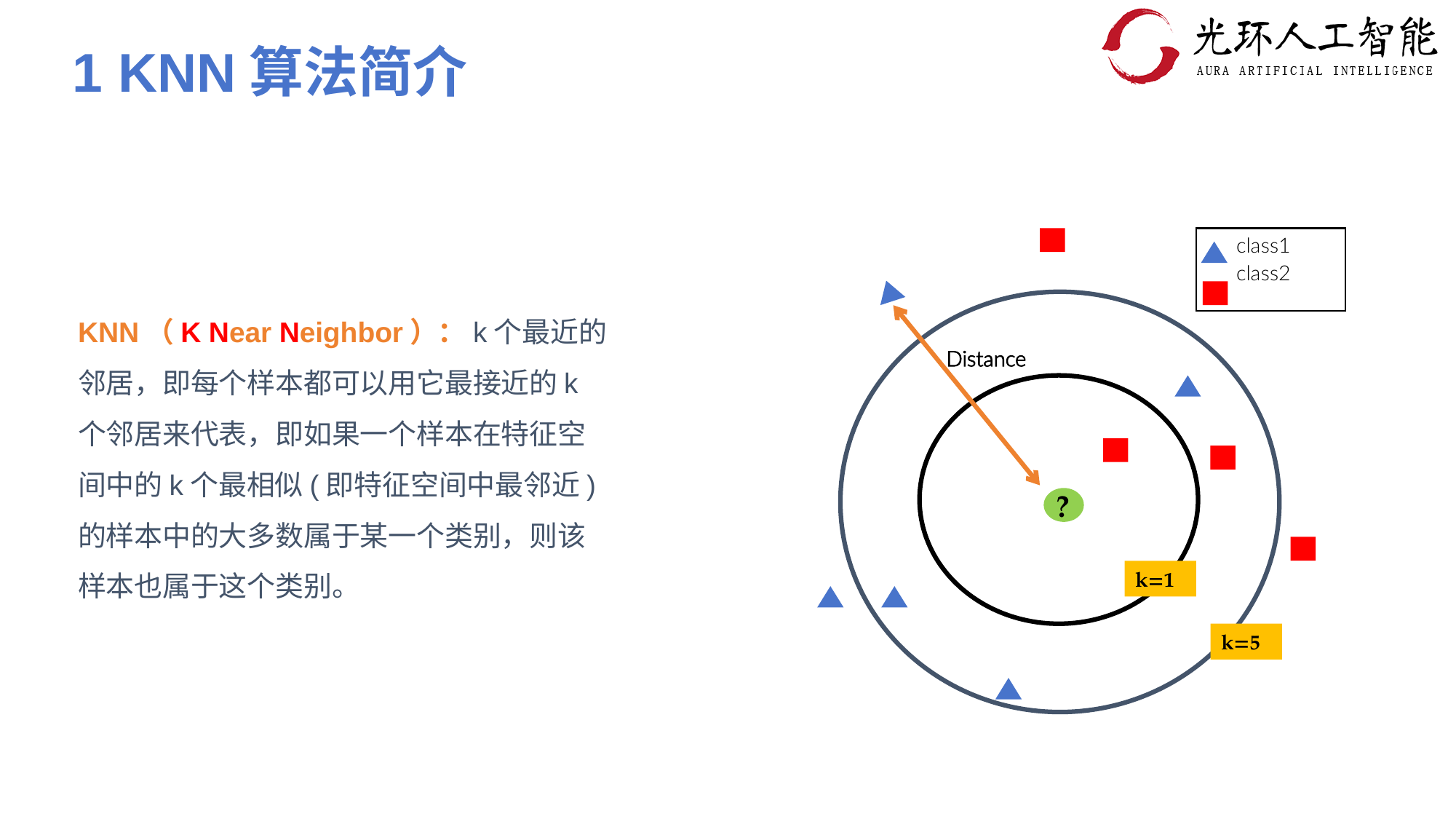

1 KNN算法简介
class1
class2

KNN（K Near Neighbor）：k个最近的邻居，即每个样本都可以用它最接近的k个邻居来代表，即如果一个样本在特征空间中的k个最相似(即特征空间中最邻近)的样本中的大多数属于某一个类别，则该样本也属于这个类别。
Distance

?

k=1

k=5